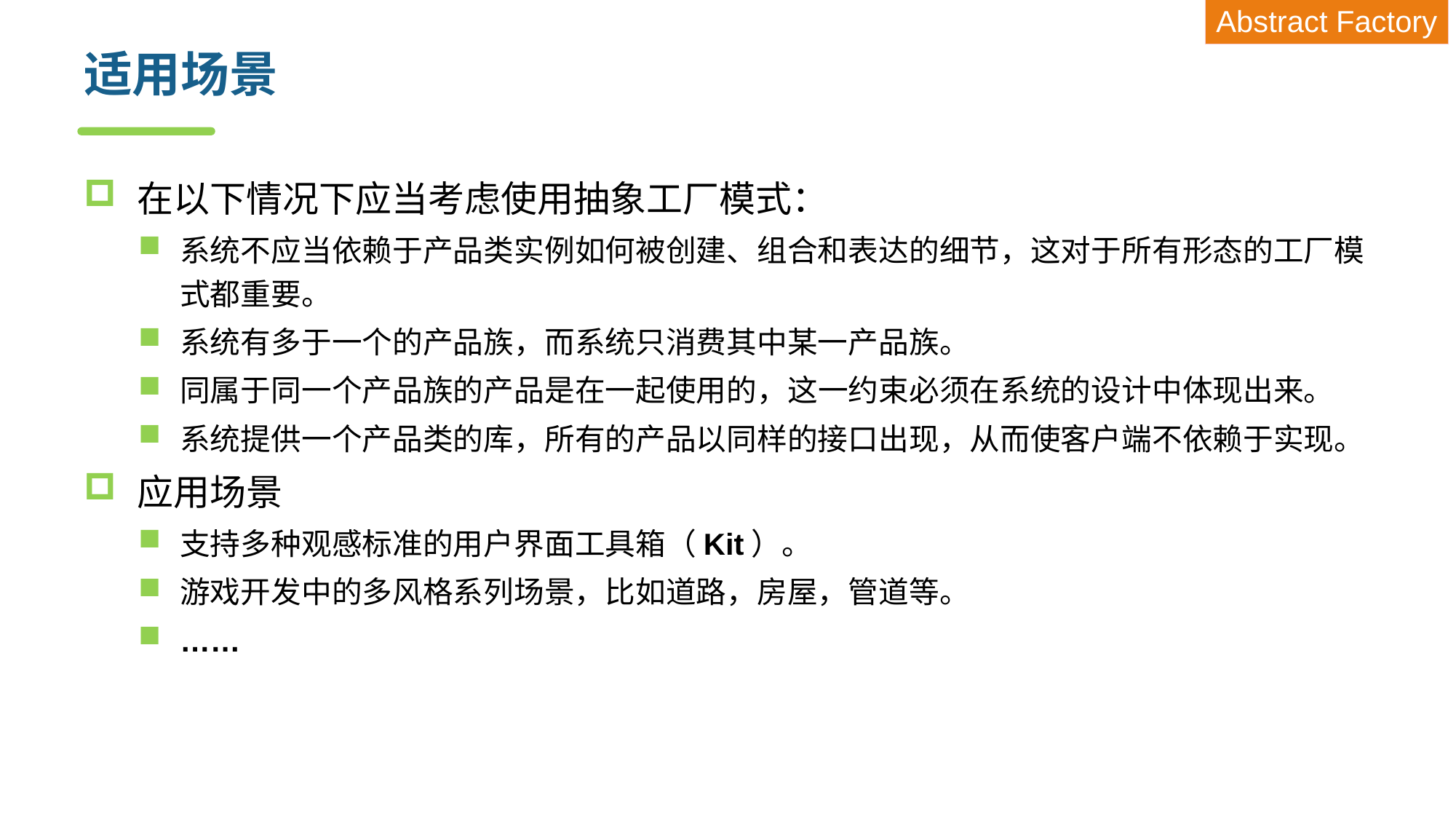

Abstract Factory
# 适用场景
在以下情况下应当考虑使用抽象工厂模式：
系统不应当依赖于产品类实例如何被创建、组合和表达的细节，这对于所有形态的工厂模式都重要。
系统有多于一个的产品族，而系统只消费其中某一产品族。
同属于同一个产品族的产品是在一起使用的，这一约束必须在系统的设计中体现出来。
系统提供一个产品类的库，所有的产品以同样的接口出现，从而使客户端不依赖于实现。
应用场景
支持多种观感标准的用户界面工具箱（Kit）。
游戏开发中的多风格系列场景，比如道路，房屋，管道等。
……
47